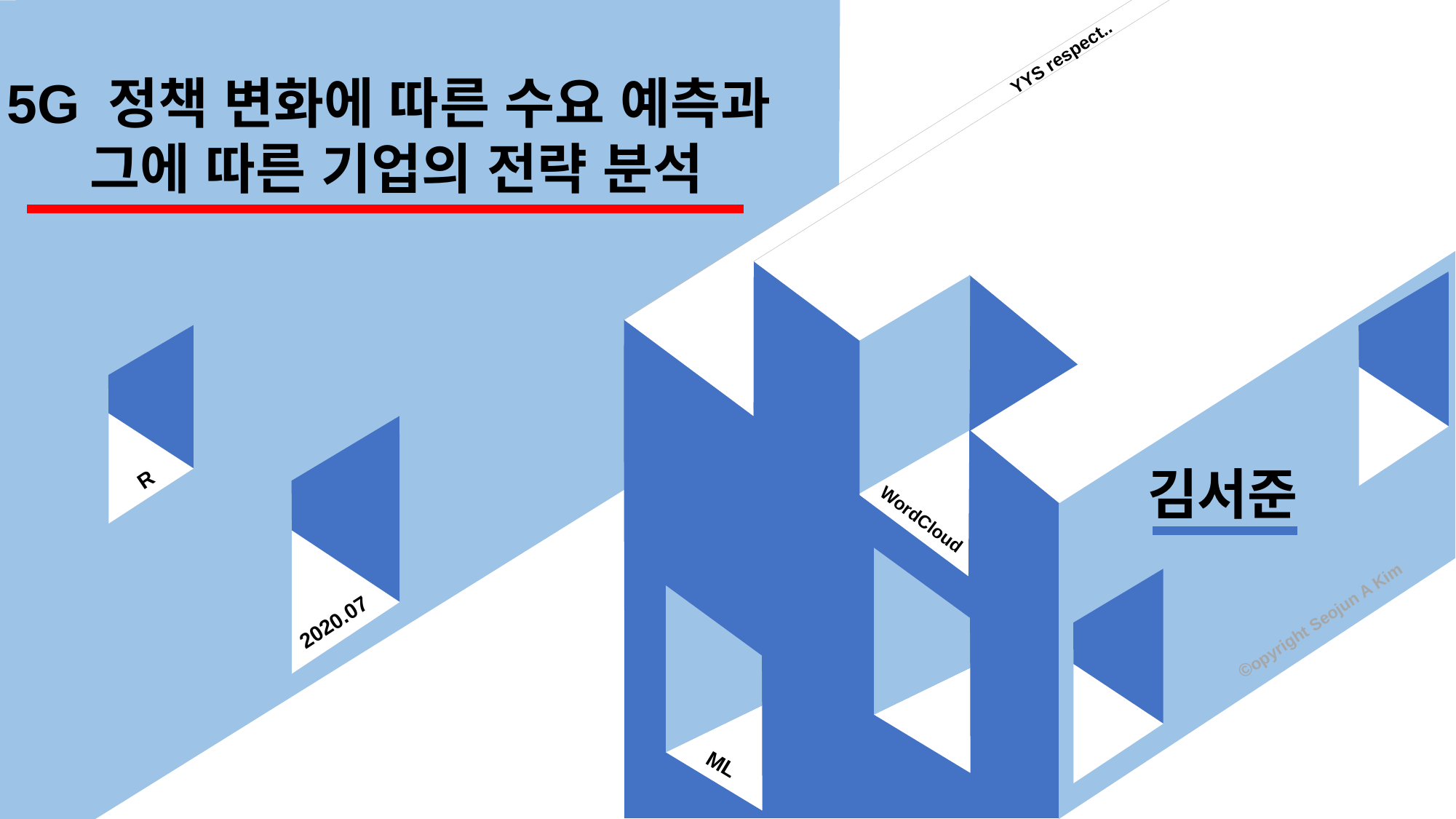

YYS respect..
5G 정책 변화에 따른 수요 예측과
그에 따른 기업의 전략 분석
김서준
R
WordCloud
2020.07
ML